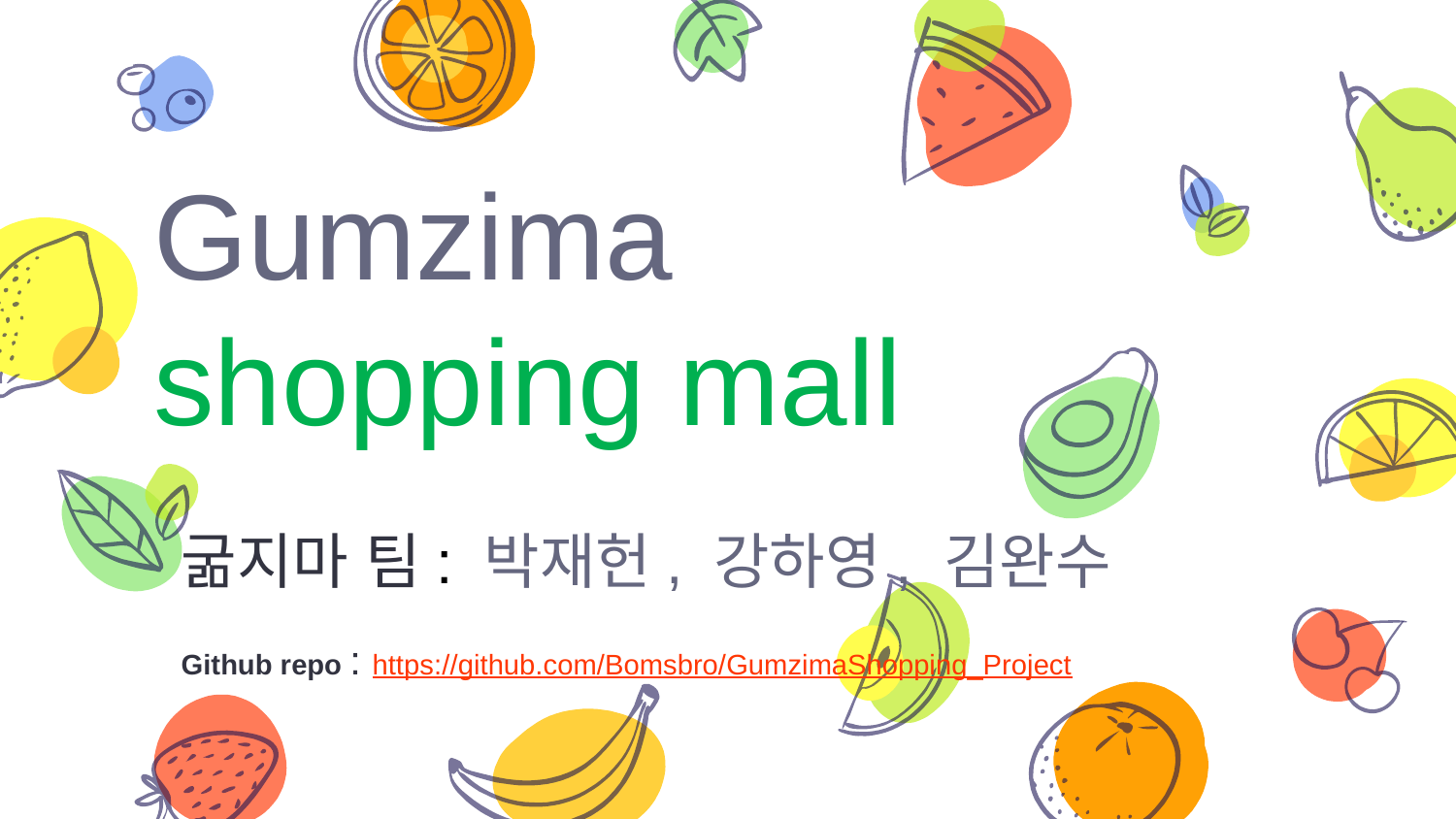

# Gumzima shopping mall
굶지마 팀: 박재헌, 강하영, 김완수

Github repo : https://github.com/Bomsbro/GumzimaShopping_Project